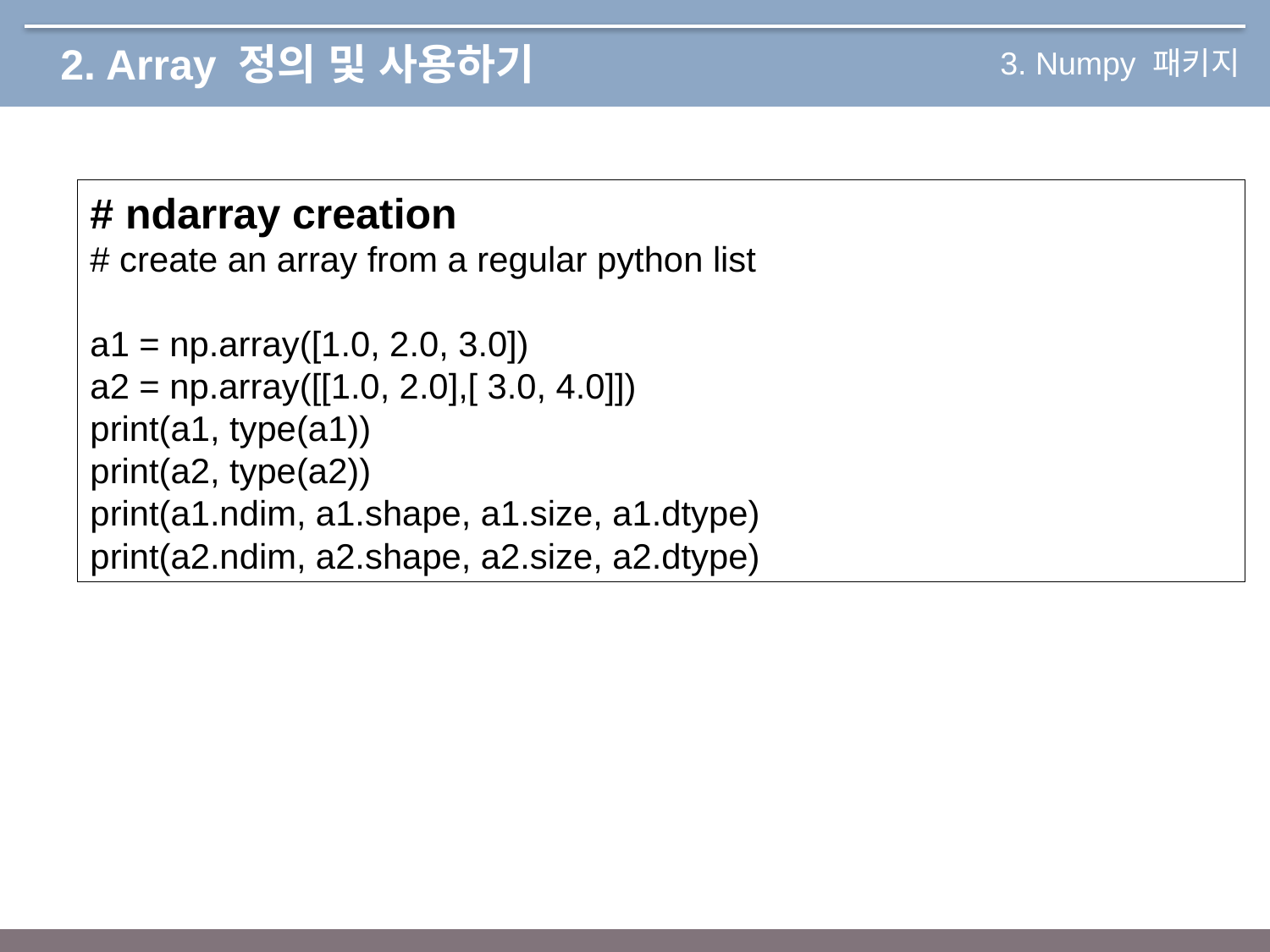

2. Array 정의 및 사용하기
3. Numpy 패키지
# ndarray creation
# create an array from a regular python list

a1 = np.array([1.0, 2.0, 3.0])
a2 = np.array([[1.0, 2.0],[ 3.0, 4.0]])
print(a1, type(a1))
print(a2, type(a2))
print(a1.ndim, a1.shape, a1.size, a1.dtype)
print(a2.ndim, a2.shape, a2.size, a2.dtype)